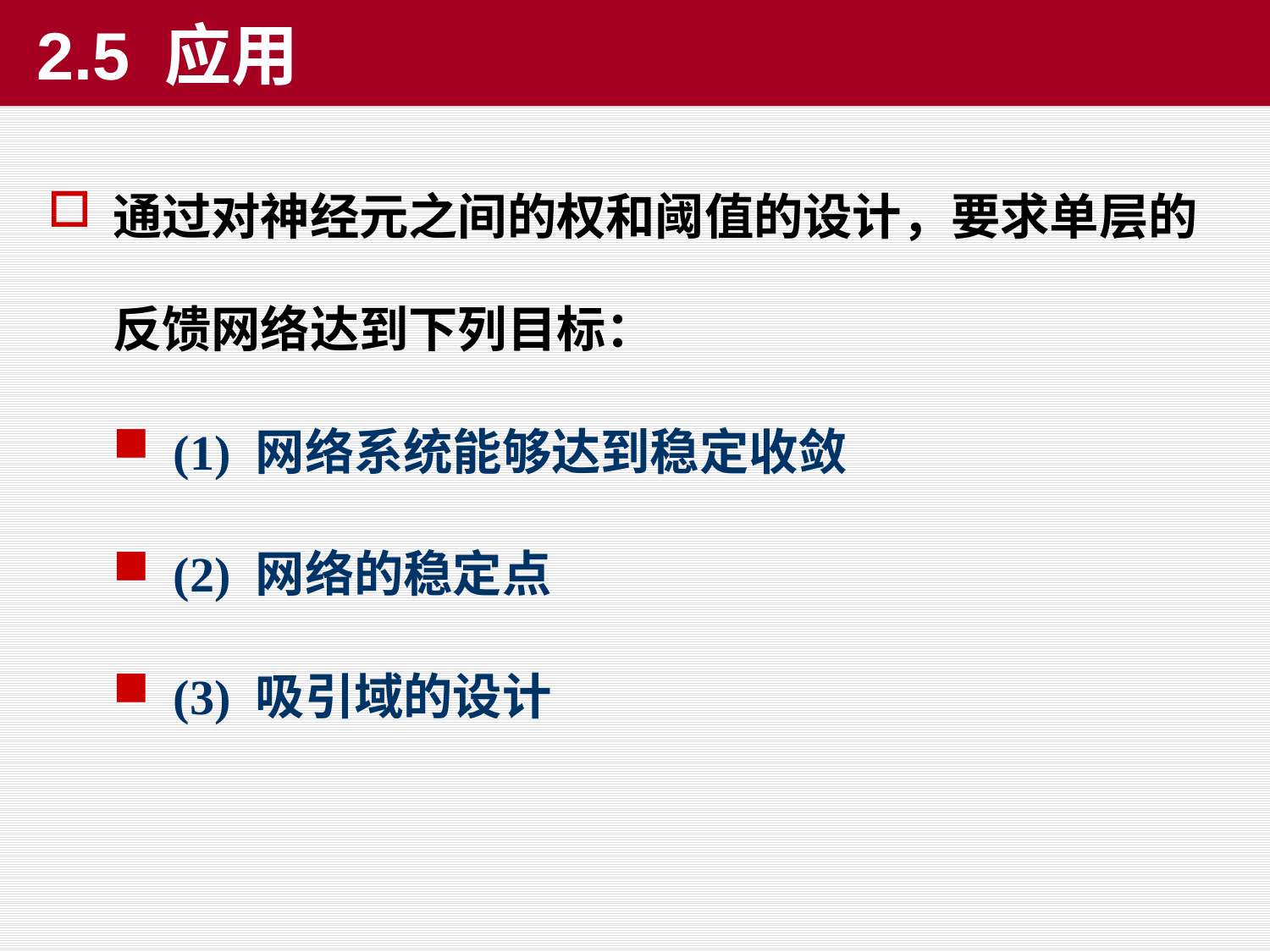

# 2.5 应用
通过对神经元之间的权和阈值的设计，要求单层的反馈网络达到下列目标：
(1) 网络系统能够达到稳定收敛
(2) 网络的稳定点
(3) 吸引域的设计